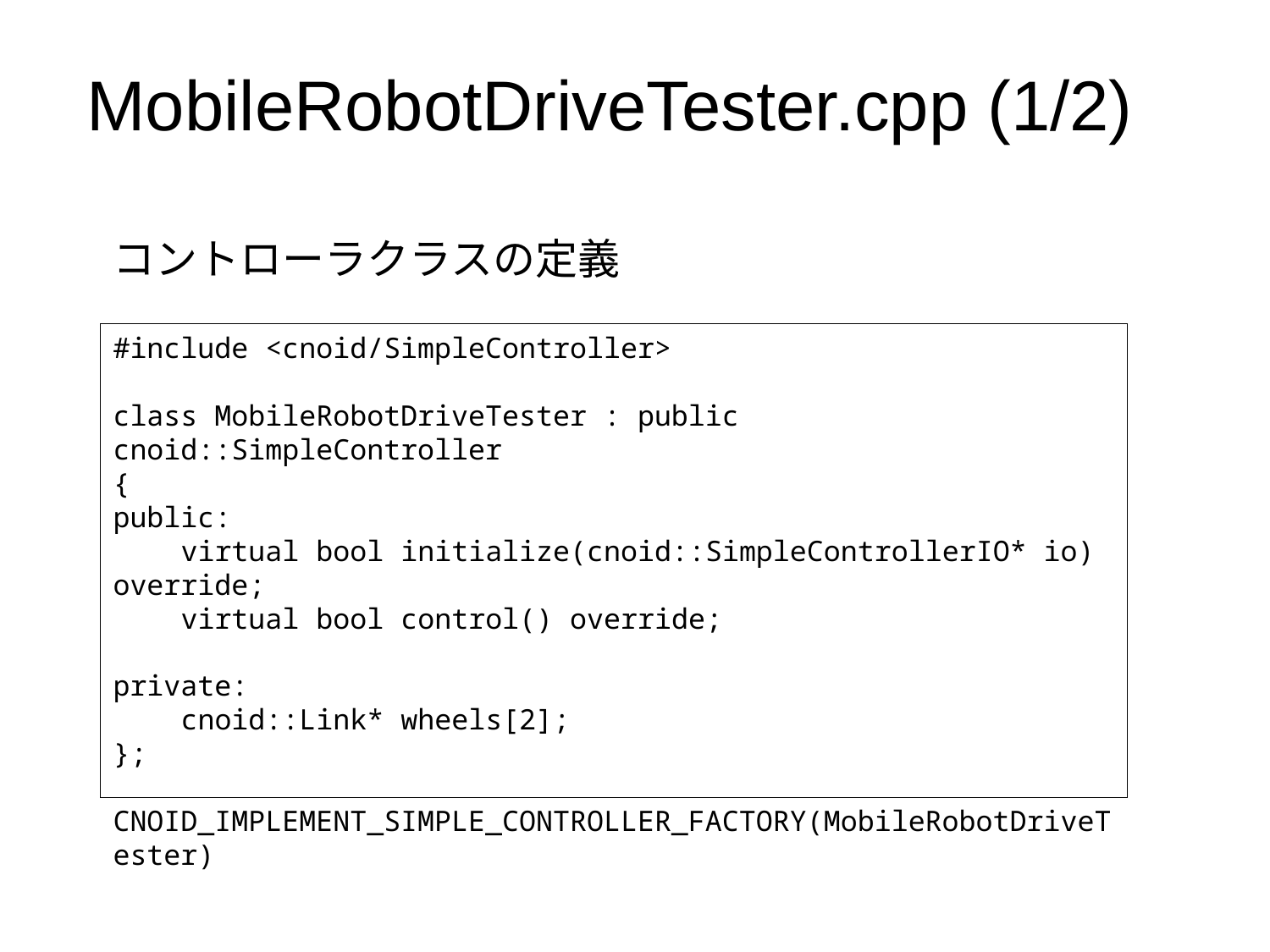

# MobileRobotDriveTester.cpp (1/2)
コントローラクラスの定義
#include <cnoid/SimpleController>

class MobileRobotDriveTester : public cnoid::SimpleController
{
public:
    virtual bool initialize(cnoid::SimpleControllerIO* io) override;
    virtual bool control() override;

private:
    cnoid::Link* wheels[2];
};

CNOID_IMPLEMENT_SIMPLE_CONTROLLER_FACTORY(MobileRobotDriveTester)